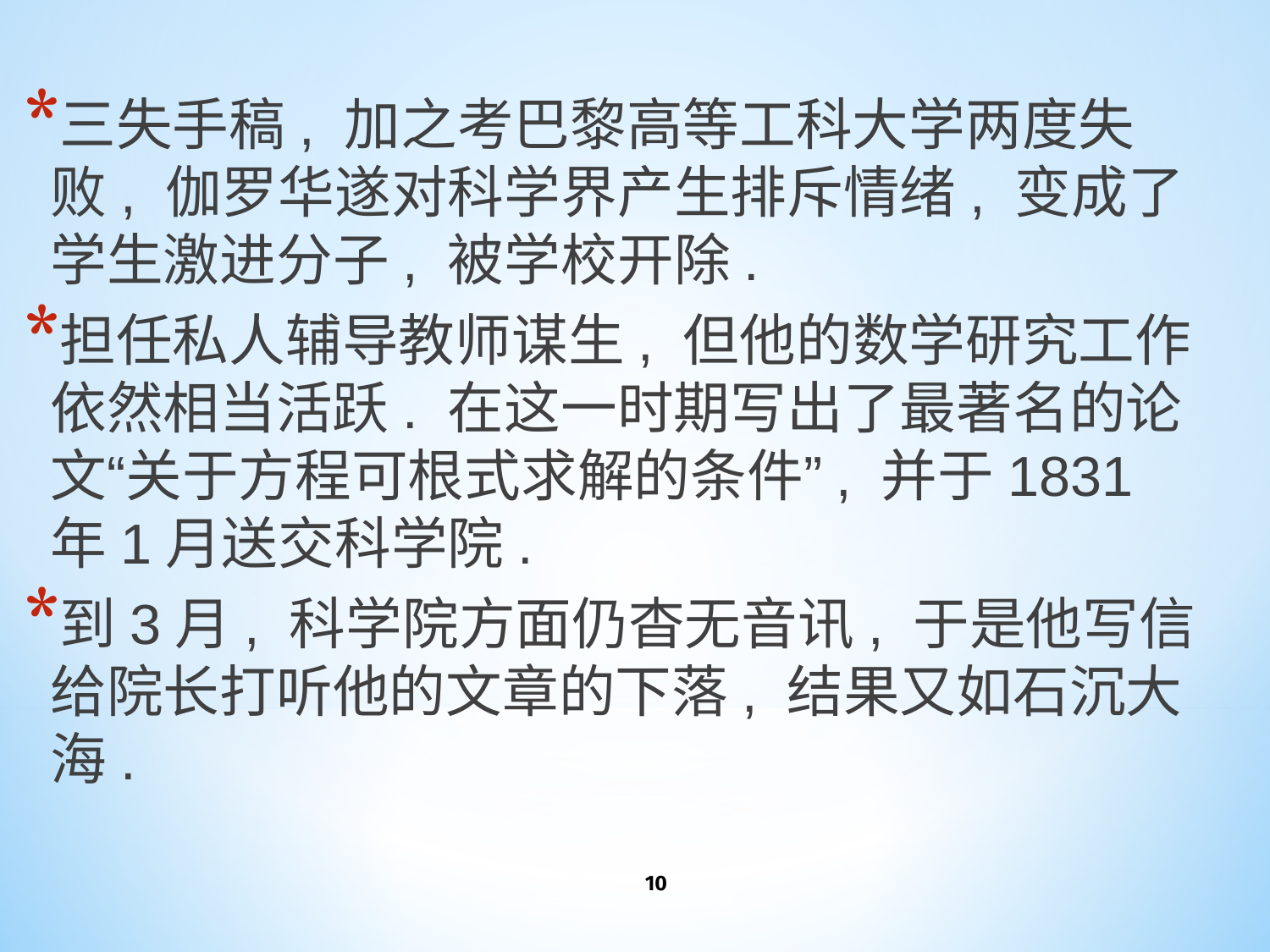

三失手稿, 加之考巴黎高等工科大学两度失败, 伽罗华遂对科学界产生排斥情绪, 变成了学生激进分子, 被学校开除.
担任私人辅导教师谋生, 但他的数学研究工作依然相当活跃. 在这一时期写出了最著名的论文“关于方程可根式求解的条件”, 并于1831年1月送交科学院.
到3月, 科学院方面仍杳无音讯, 于是他写信给院长打听他的文章的下落, 结果又如石沉大海.
10